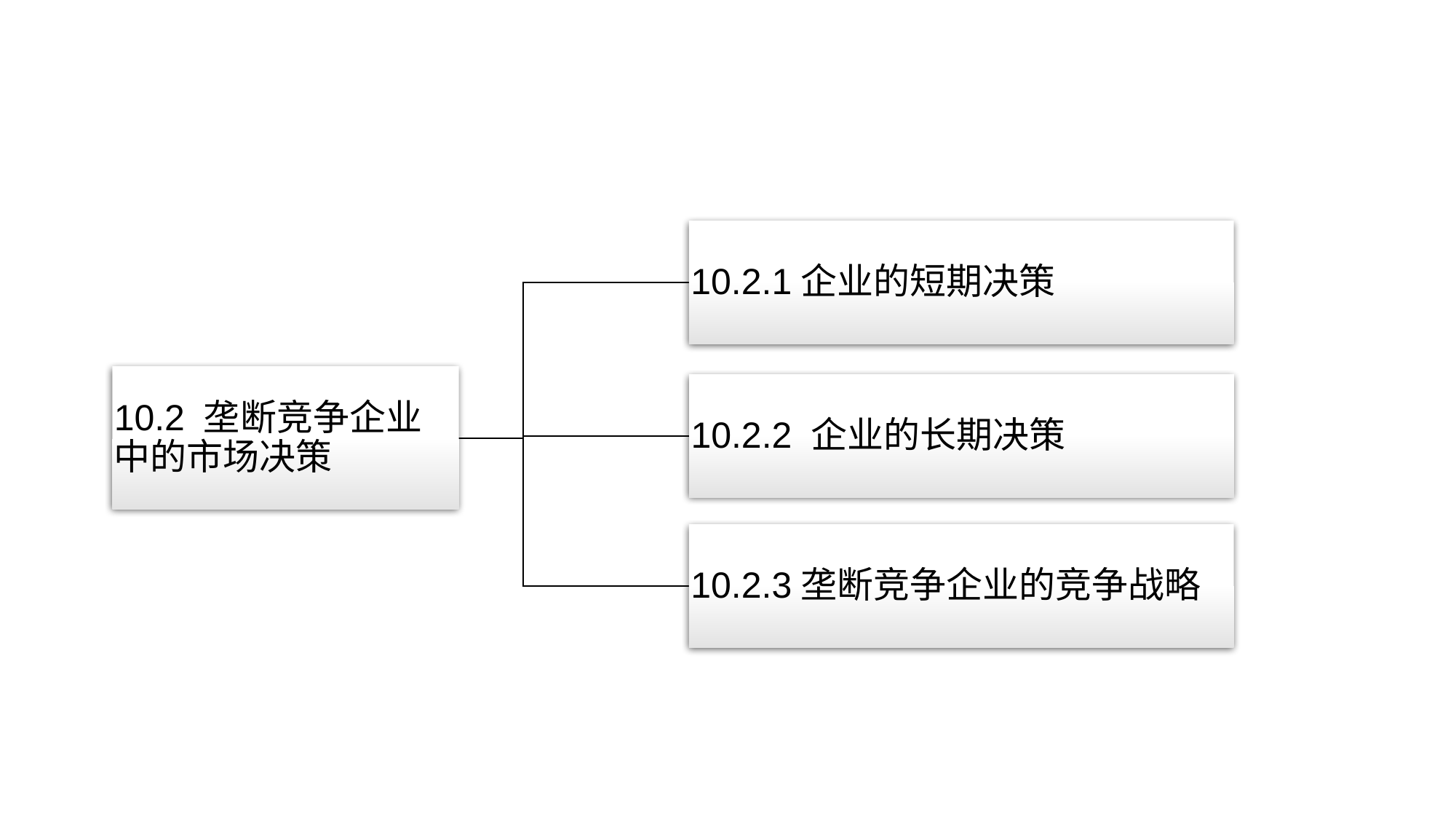

10.2 垄断竞争企业中的市场决策
10.2.1企业的短期决策
10.2.2 企业的长期决策
10.2.3垄断竞争企业的竞争战略